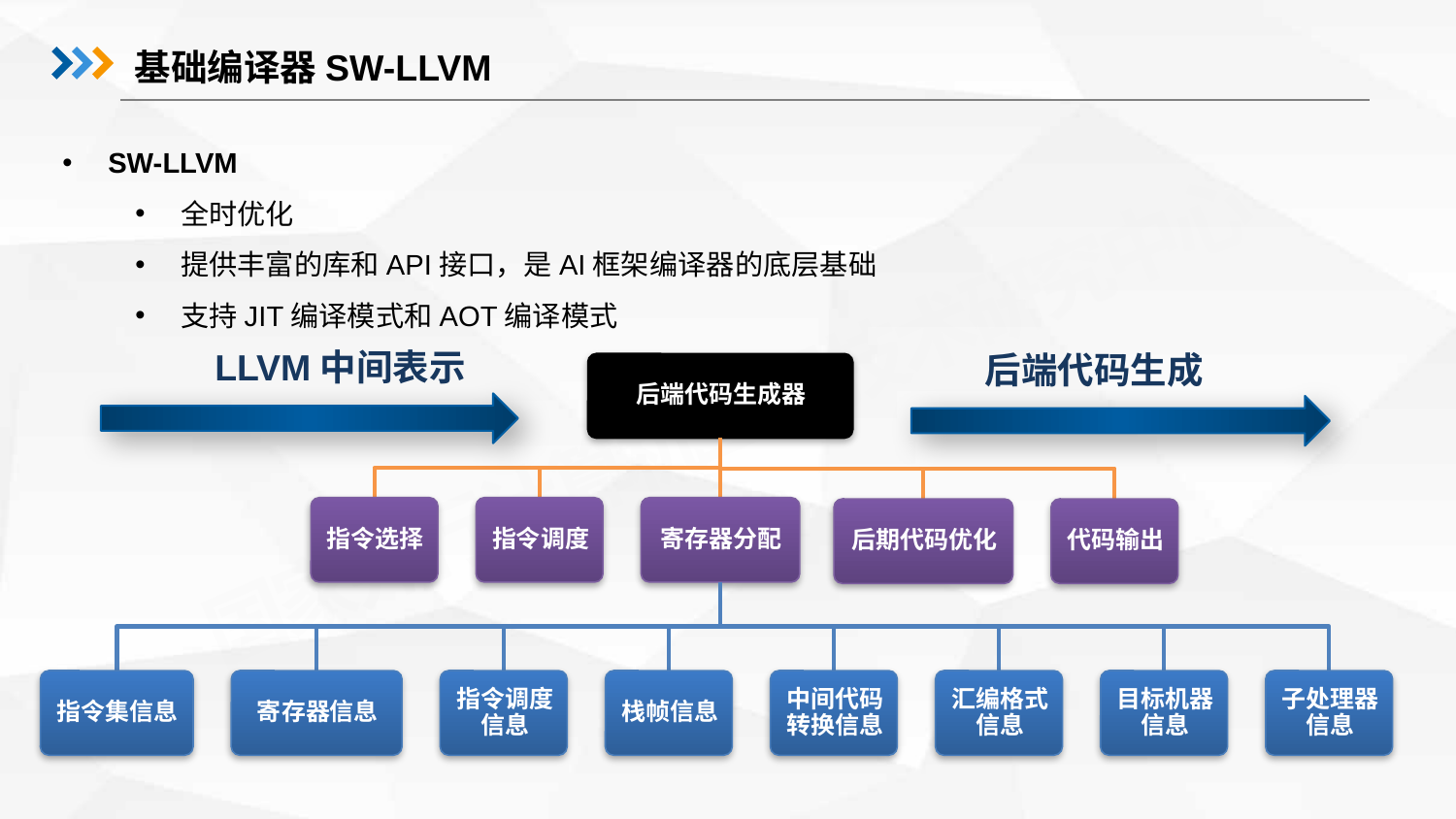

基础编译器SW-LLVM
SW-LLVM
全时优化
提供丰富的库和API接口，是AI框架编译器的底层基础
支持JIT编译模式和AOT编译模式
LLVM中间表示
后端代码生成
后端代码生成器
指令选择
指令调度
寄存器分配
指令集信息
寄存器信息
指令调度信息
栈帧信息
中间代码转换信息
汇编格式信息
目标机器信息
子处理器信息
后期代码优化
代码输出